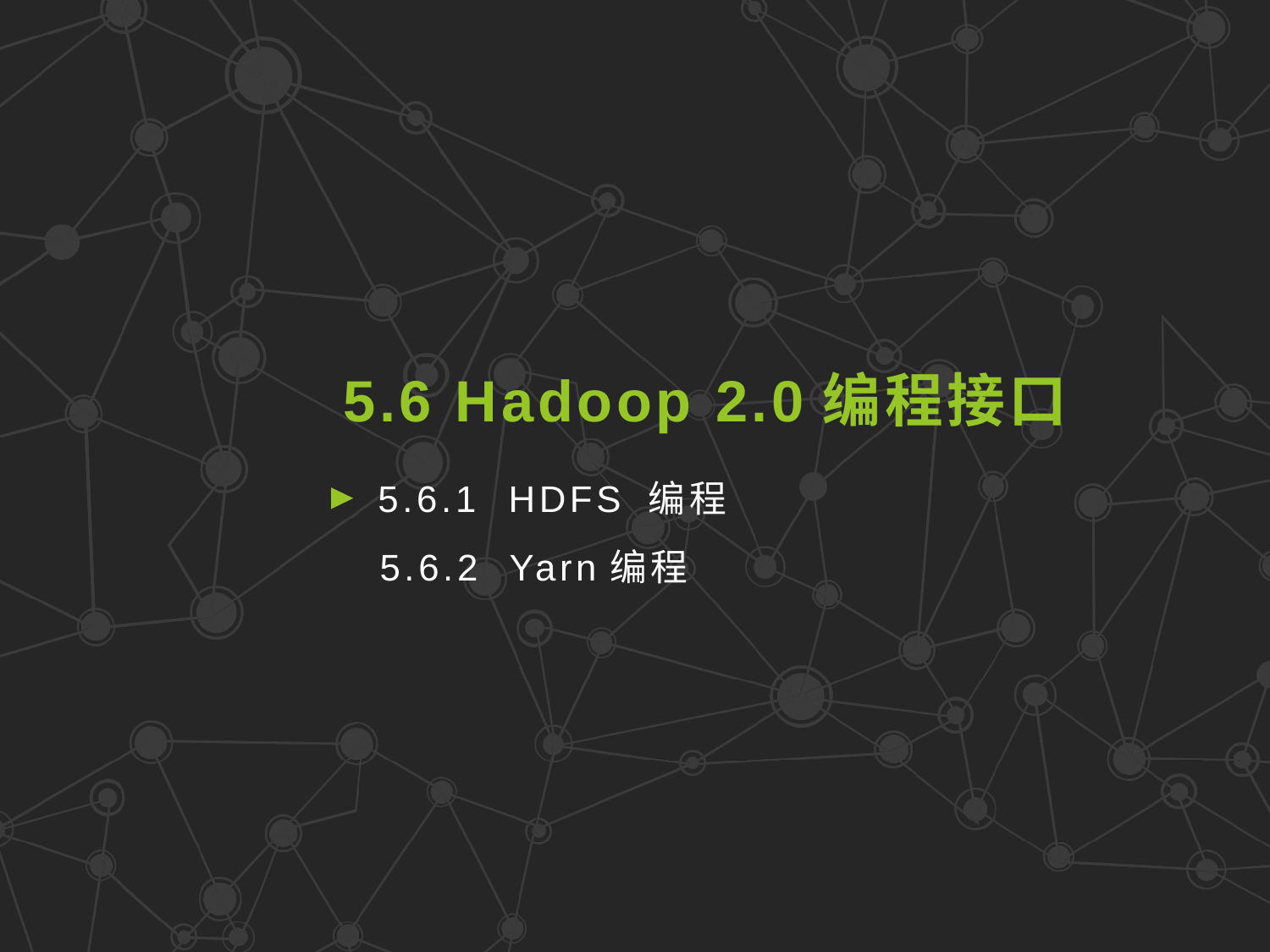

5.6 Hadoop 2.0编程接口
5.6.1  HDFS 编程

5.6.2  Yarn编程